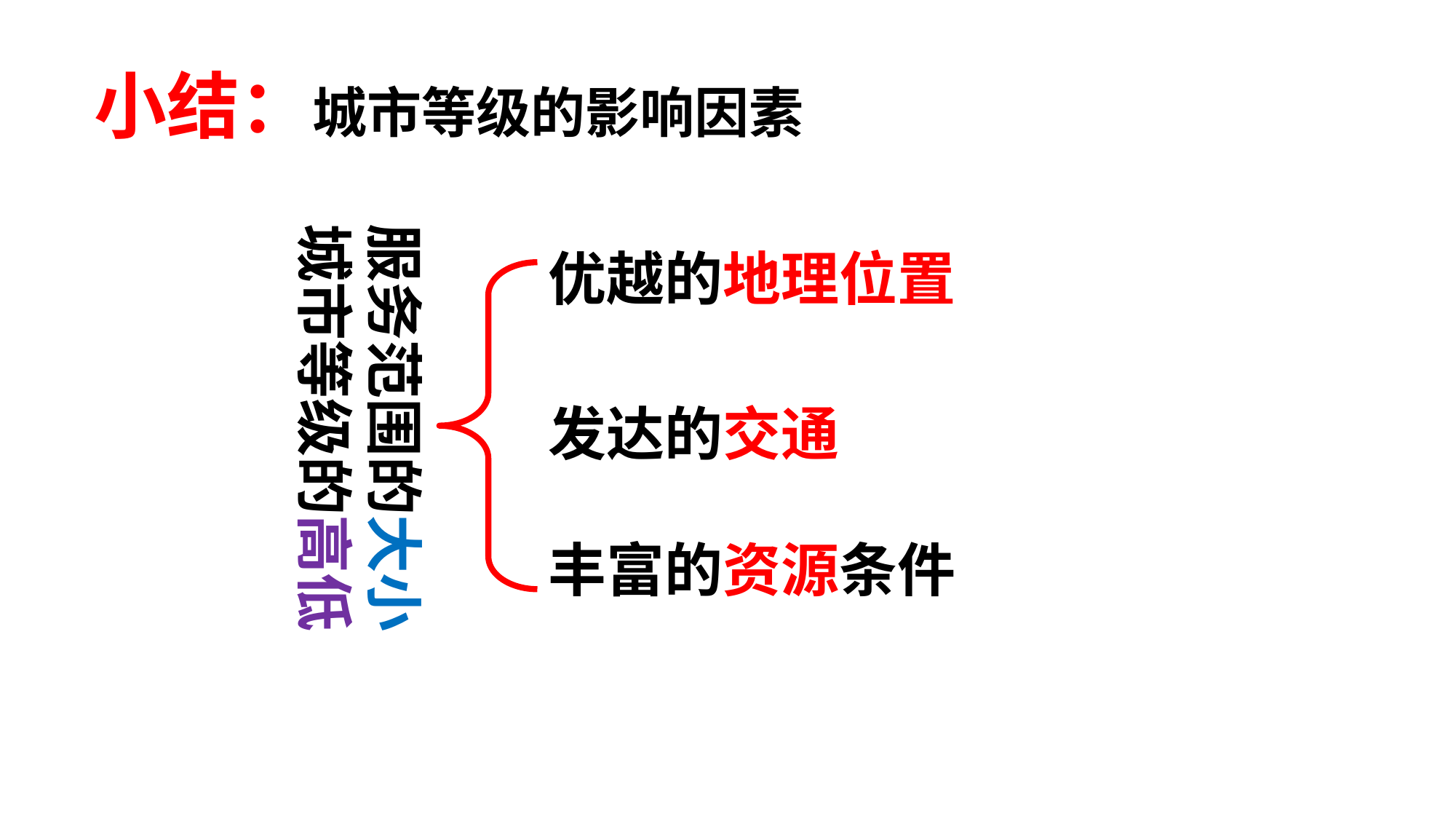

小结：城市等级的影响因素
服务范围的大小
城市等级的高低
优越的地理位置

发达的交通
丰富的资源条件